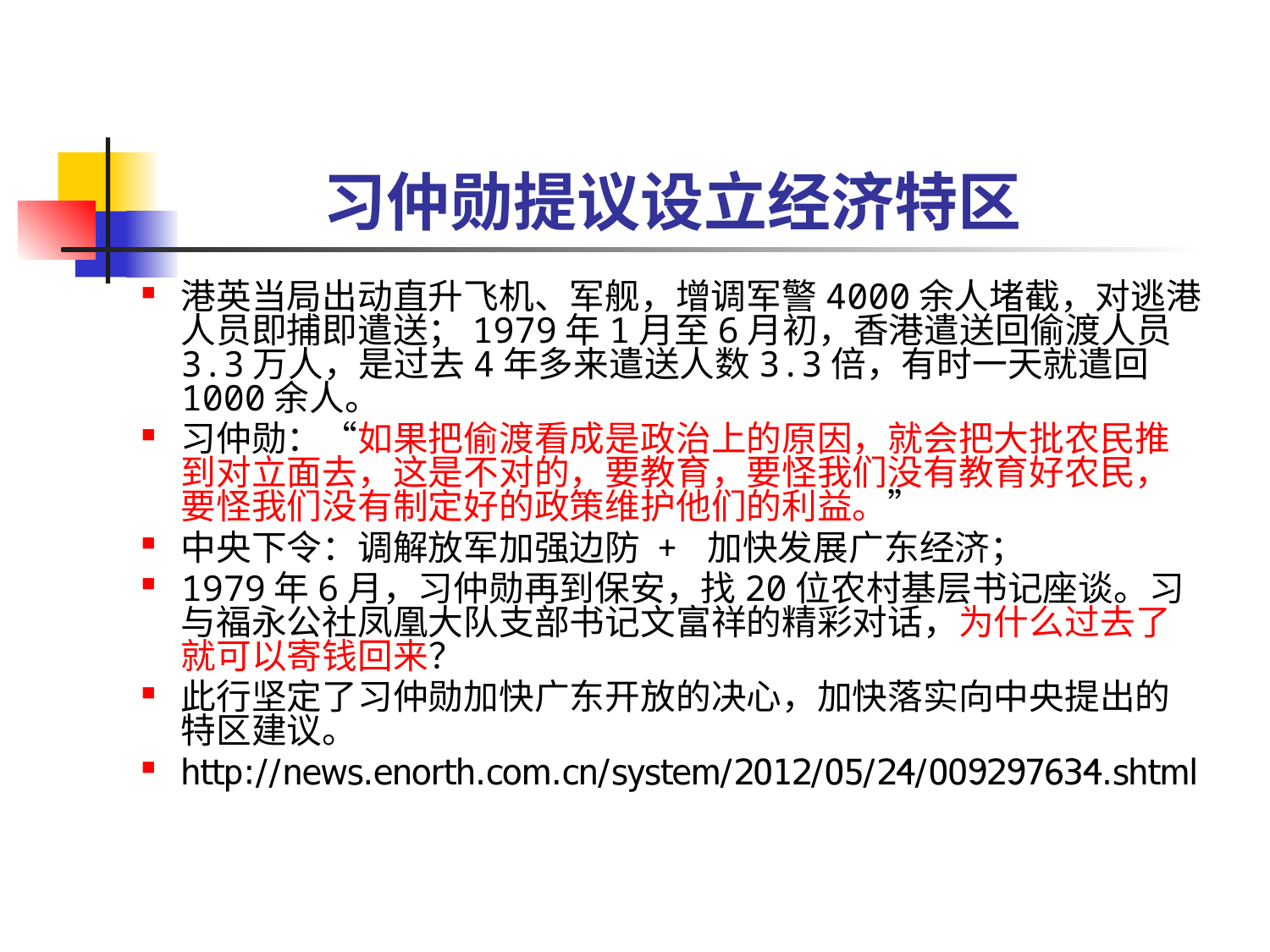

# 习仲勋提议设立经济特区
港英当局出动直升飞机、军舰，增调军警4000余人堵截，对逃港人员即捕即遣送；1979年1月至6月初，香港遣送回偷渡人员3.3万人，是过去4年多来遣送人数3.3倍，有时一天就遣回1000余人。
习仲勋：“如果把偷渡看成是政治上的原因，就会把大批农民推到对立面去，这是不对的，要教育，要怪我们没有教育好农民，要怪我们没有制定好的政策维护他们的利益。”
中央下令：调解放军加强边防 + 加快发展广东经济；
1979年6月，习仲勋再到保安，找20位农村基层书记座谈。习与福永公社凤凰大队支部书记文富祥的精彩对话，为什么过去了就可以寄钱回来？
此行坚定了习仲勋加快广东开放的决心，加快落实向中央提出的特区建议。
http://news.enorth.com.cn/system/2012/05/24/009297634.shtml